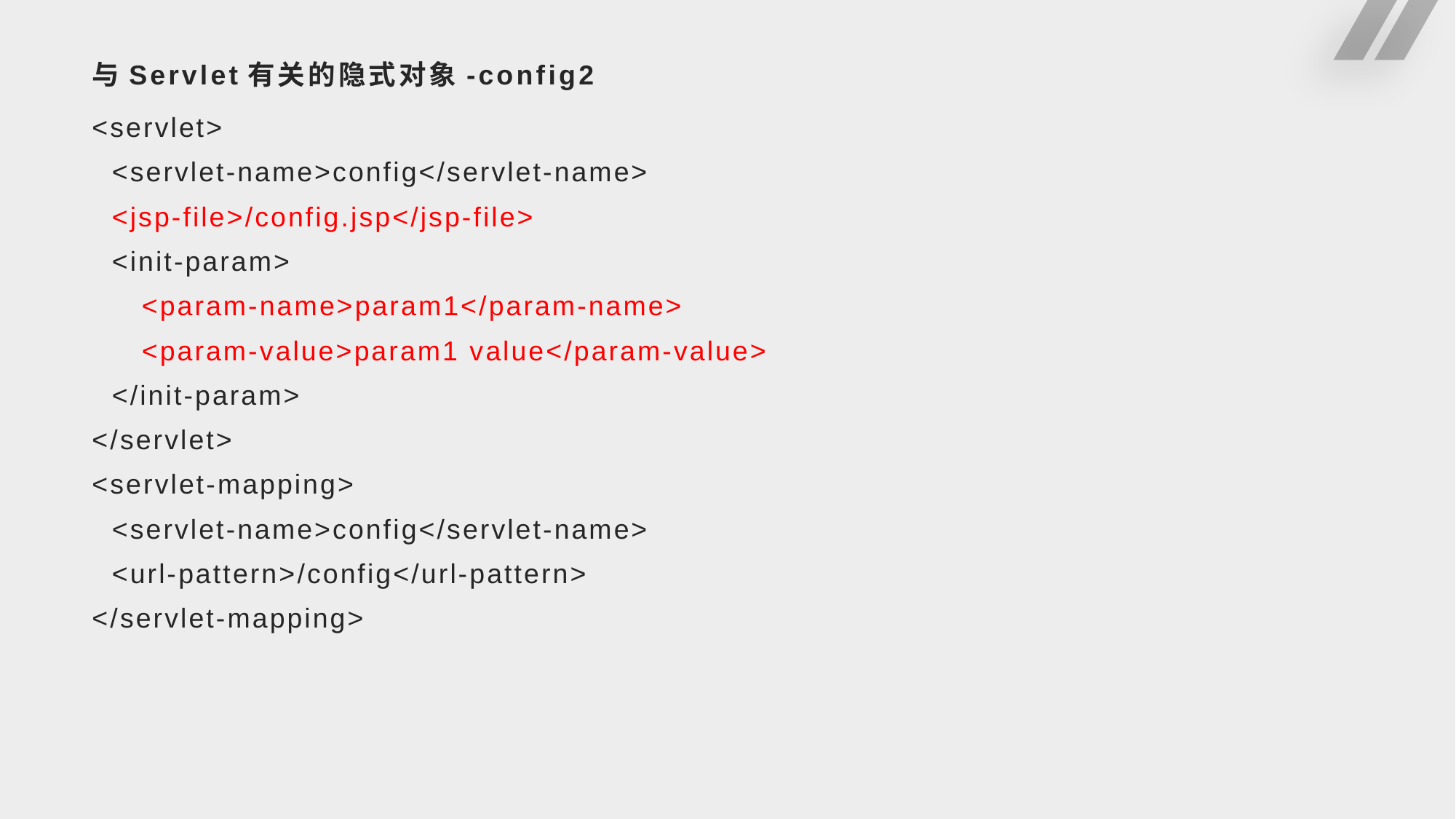

# 与Servlet有关的隐式对象-config2
<servlet>
  <servlet-name>config</servlet-name>
  <jsp-file>/config.jsp</jsp-file>
  <init-param>
     <param-name>param1</param-name>
     <param-value>param1 value</param-value>
  </init-param>
</servlet>
<servlet-mapping>
  <servlet-name>config</servlet-name>
  <url-pattern>/config</url-pattern>
</servlet-mapping>